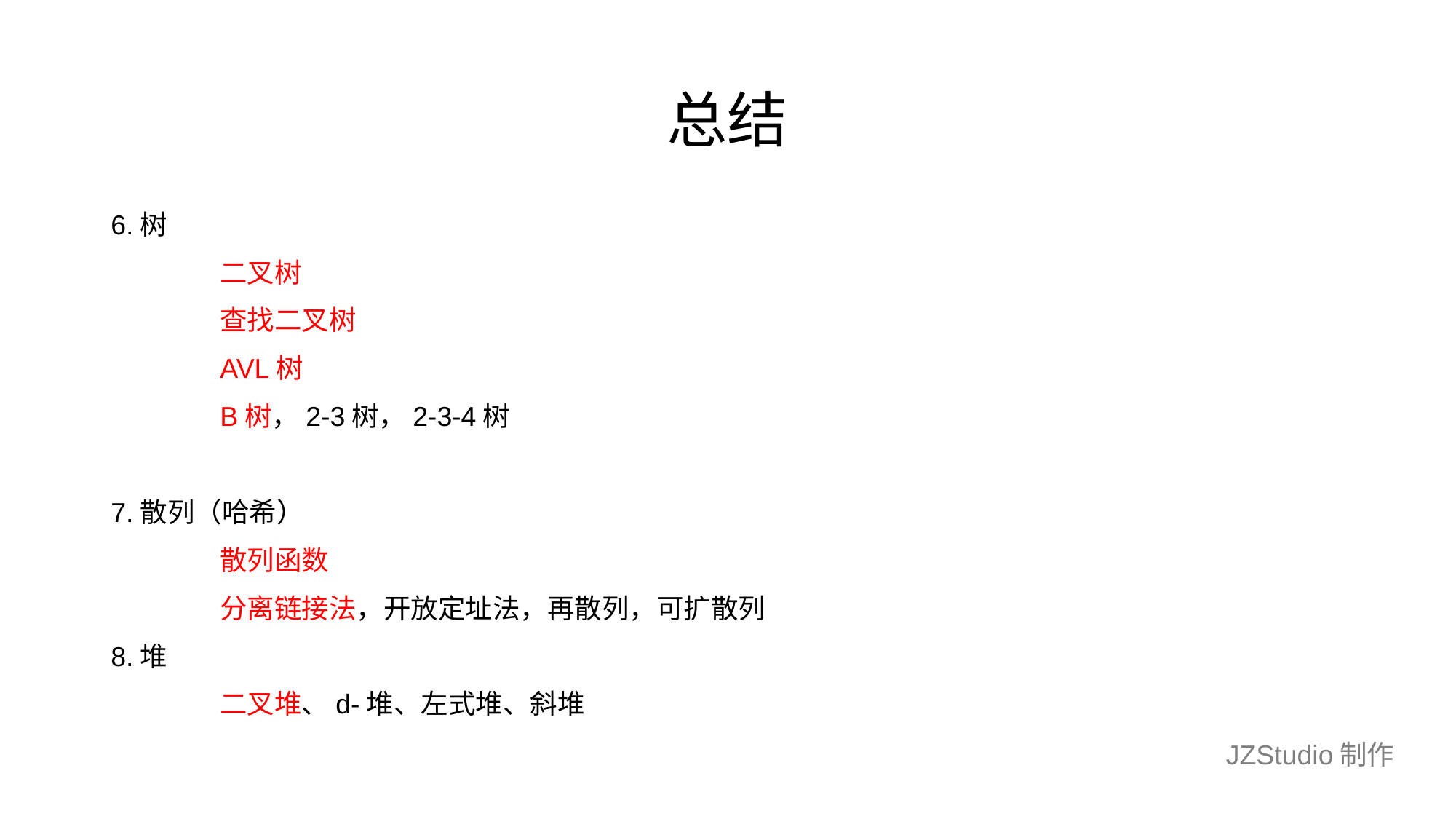

# 总结
6.树
	二叉树
	查找二叉树
	AVL树
	B树，2-3树，2-3-4树

7.散列（哈希）
	散列函数
	分离链接法，开放定址法，再散列，可扩散列
8.堆
	二叉堆、d-堆、左式堆、斜堆